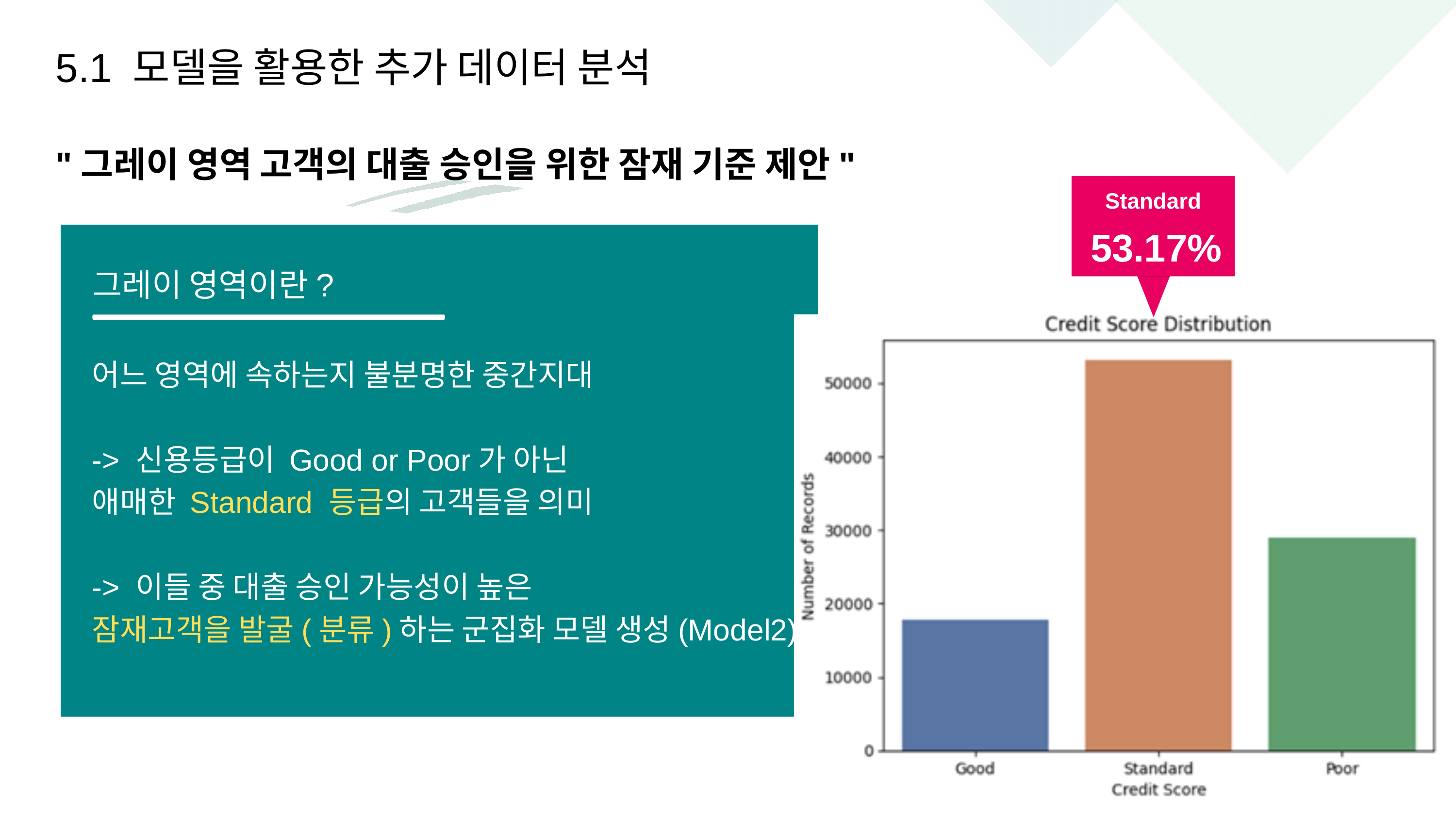

5.1 모델을 활용한 추가 데이터 분석
"그레이 영역 고객의 대출 승인을 위한 잠재 기준 제안"

Standard
53.17%

그레이 영역이란?

어느 영역에 속하는지 불분명한 중간지대

-> 신용등급이 Good or Poor가 아닌
애매한 Standard 등급의 고객들을 의미

-> 이들 중 대출 승인 가능성이 높은
잠재고객을 발굴(분류)하는 군집화 모델 생성(Model2)